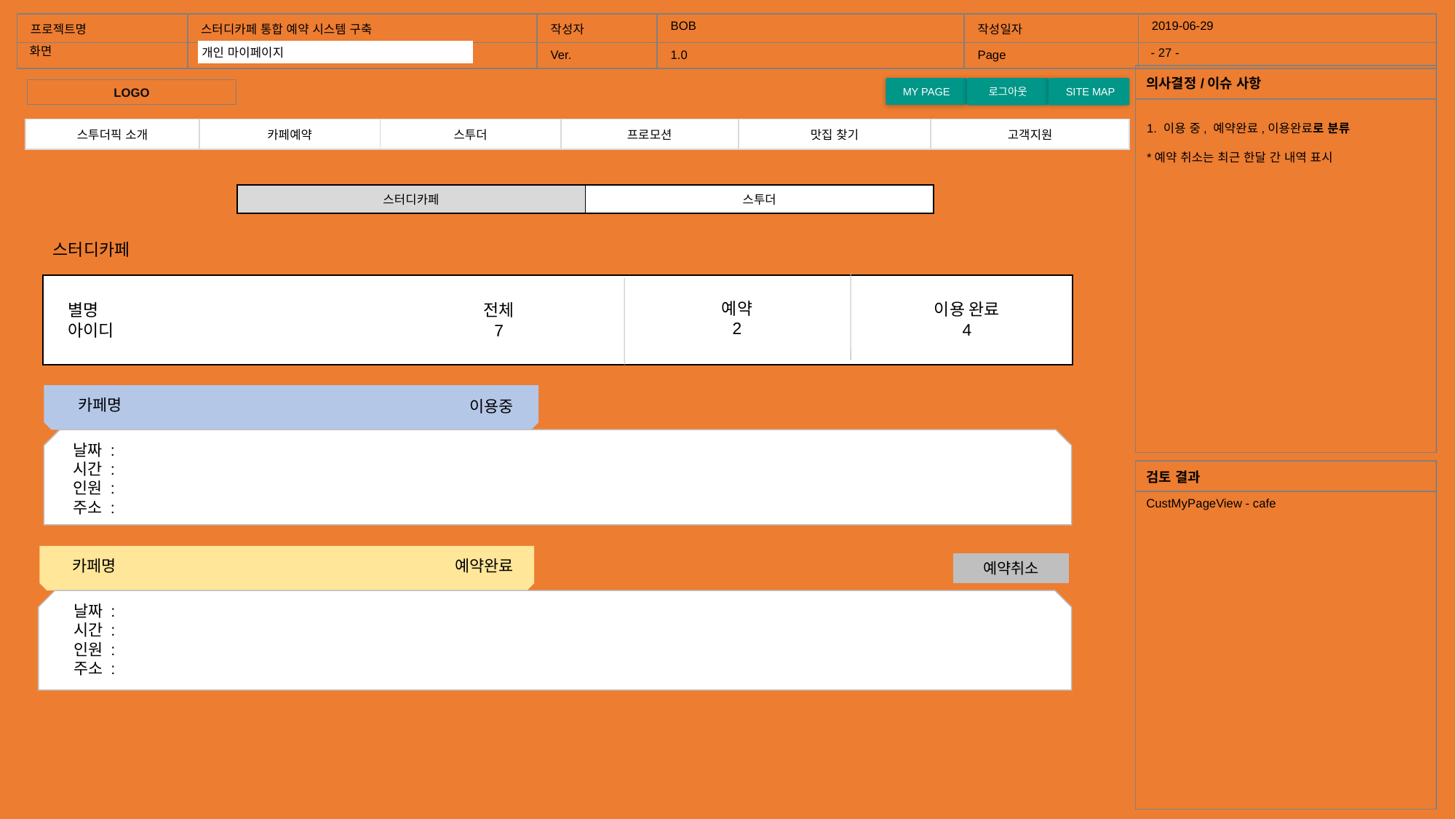

| 프로젝트명 | 스터디카페 통합 예약 시스템 구축 | 작성자 | BOB | 작성일자 | 2019-06-29 |
| --- | --- | --- | --- | --- | --- |
|  |  | Ver. | 1.0 | Page |  |
화면
- 27 -
개인 마이페이지

홈화면
| 의사결정/이슈 사항 |
| --- |
|  |
MY PAGE
로그아웃
 SITE MAP
LOGO

1. 이용 중, 예약완료,이용완료로 분류

*예약 취소는 최근 한달 간 내역 표시

| 스투더픽 소개 | 카페예약 | 스투더 | 프로모션 | 맛집 찾기 | 고객지원 |
| --- | --- | --- | --- | --- | --- |
| 스터디카페 | 스투더 |
| --- | --- |
스터디카페

예약
2
이용 완료
4
별명
아이디
전체
7

카페명
이용중

날짜 :
시간 :
인원 :
주소 :

| 검토 결과 |
| --- |
| CustMyPageView - cafe |

카페명
예약완료
예약취소

날짜 :
시간 :
인원 :
주소 :